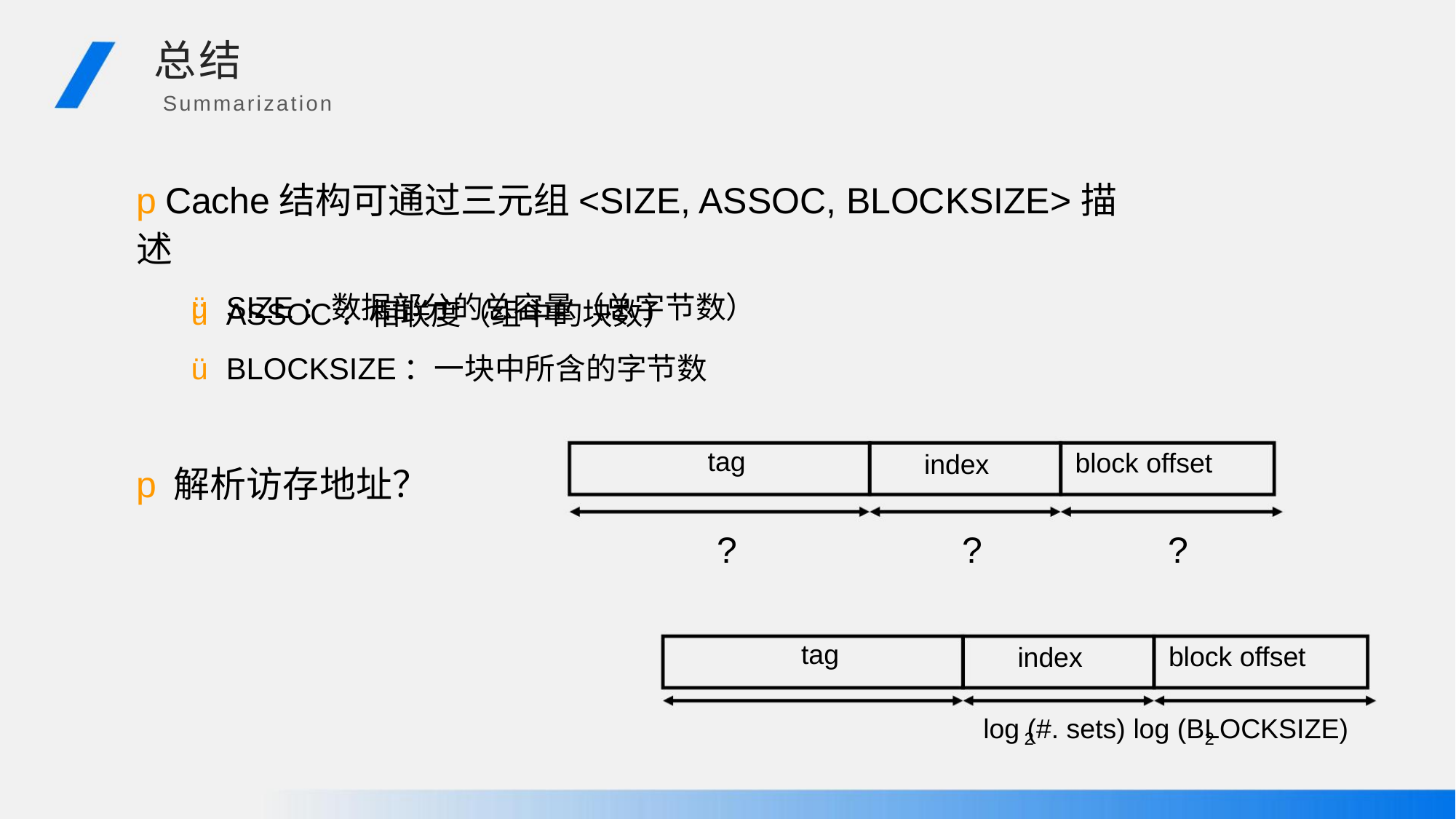

总结
Summarization
pCache结构可通过三元组<SIZE, ASSOC, BLOCKSIZE>描述
ü SIZE：数据部分的总容量（总字节数）
ü ASSOC：相联度（组中的块数）
ü BLOCKSIZE：一块中所含的字节数
tag
block offset
index
p解析访存地址？
?
?
?
tag
block offset
log (#. sets) log (BLOCKSIZE)
index
2
2